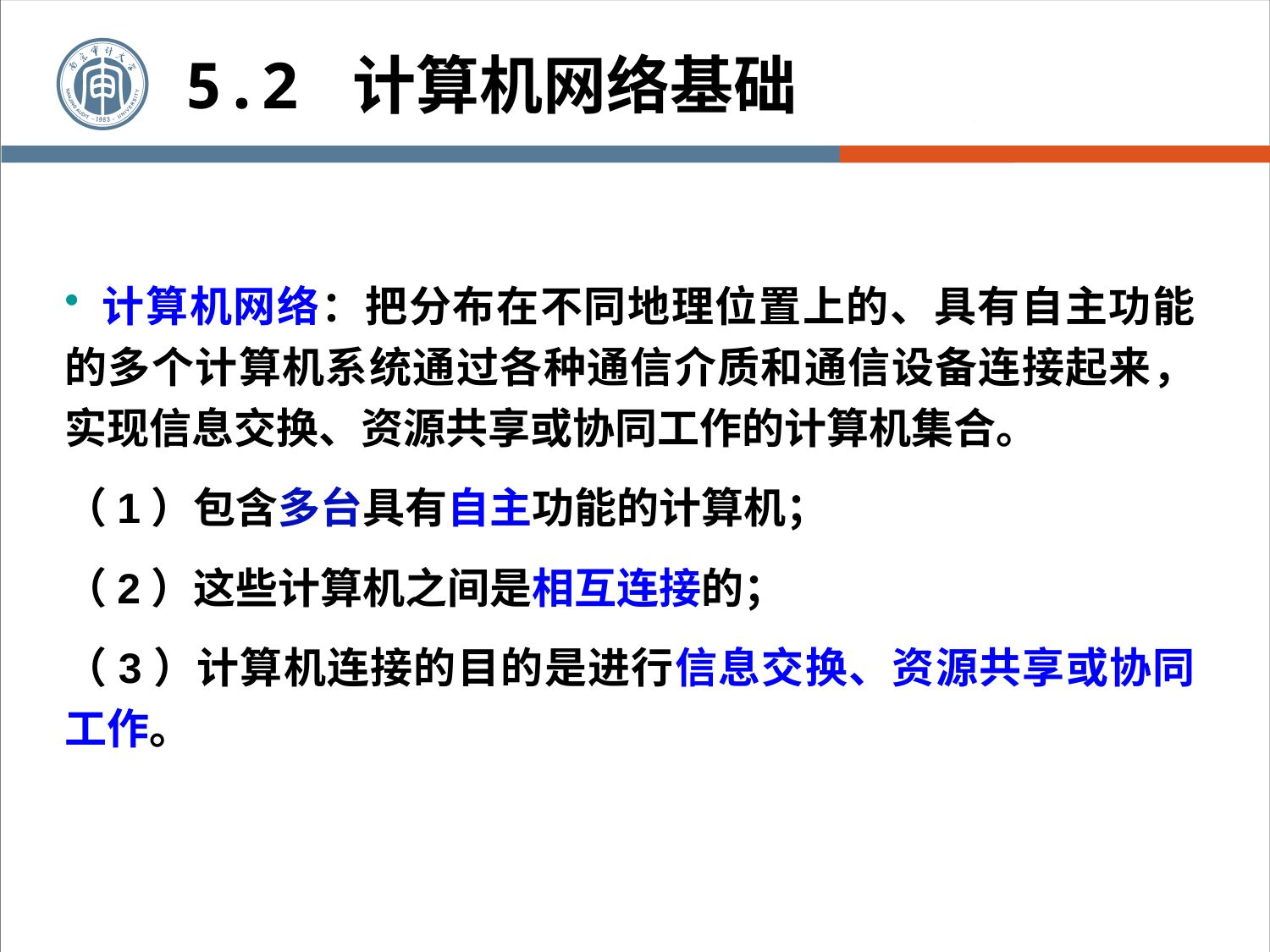

5.2 计算机网络基础
 计算机网络：把分布在不同地理位置上的、具有自主功能的多个计算机系统通过各种通信介质和通信设备连接起来，实现信息交换、资源共享或协同工作的计算机集合。
（1）包含多台具有自主功能的计算机；
（2）这些计算机之间是相互连接的；
（3）计算机连接的目的是进行信息交换、资源共享或协同工作。